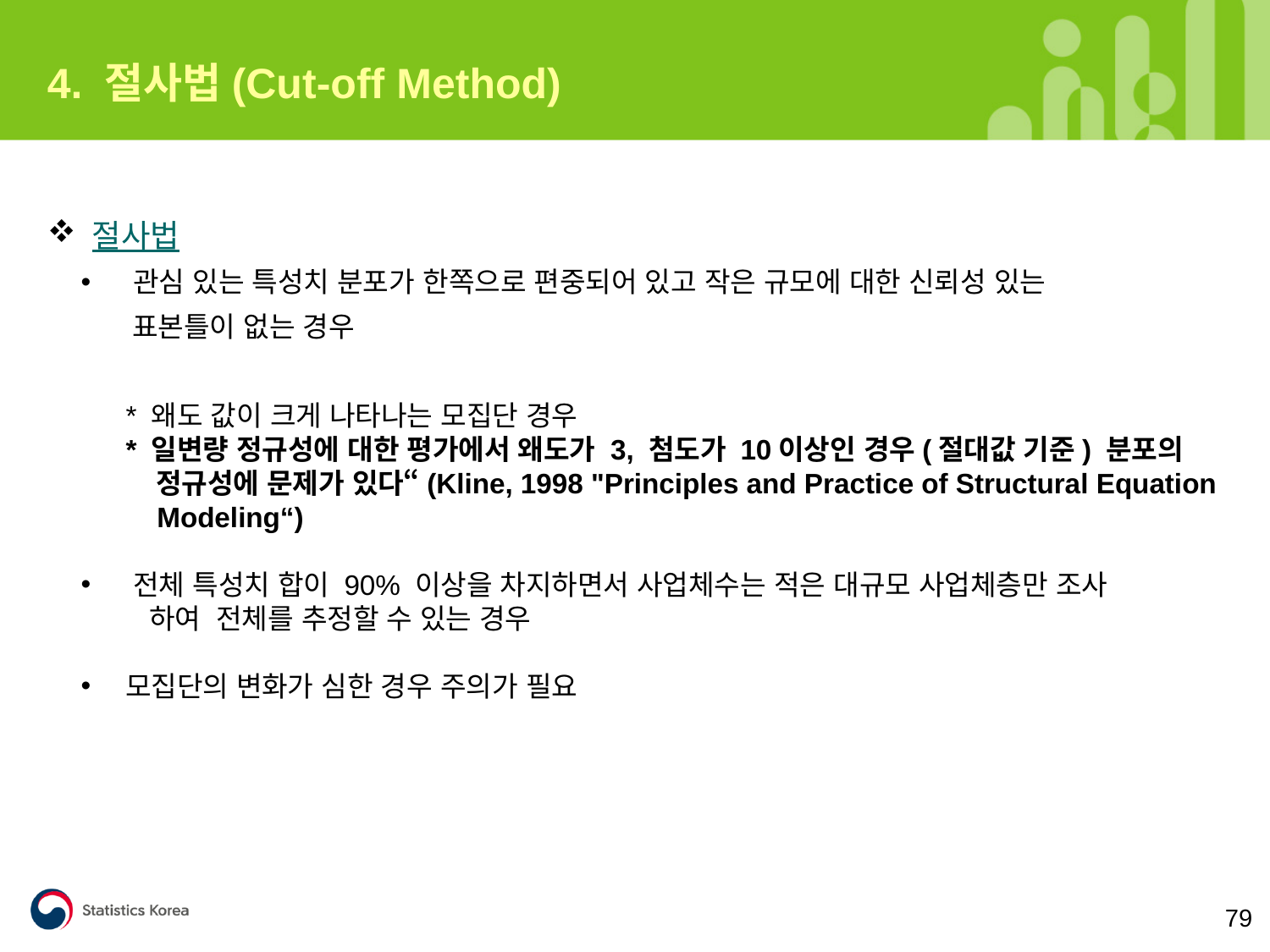

4. 절사법(Cut-off Method)
 절사법
  관심 있는 특성치 분포가 한쪽으로 편중되어 있고 작은 규모에 대한 신뢰성 있는
          표본틀이 없는 경우

          * 왜도 값이 크게 나타나는 모집단 경우
          * 일변량 정규성에 대한 평가에서 왜도가 3, 첨도가 10이상인 경우(절대값 기준) 분포의
             정규성에 문제가 있다“(Kline, 1998 "Principles and Practice of Structural Equation
              Modeling“)

  전체 특성치 합이 90% 이상을 차지하면서 사업체수는 적은 대규모 사업체층만 조사
    하여  전체를 추정할 수 있는 경우

 모집단의 변화가 심한 경우 주의가 필요